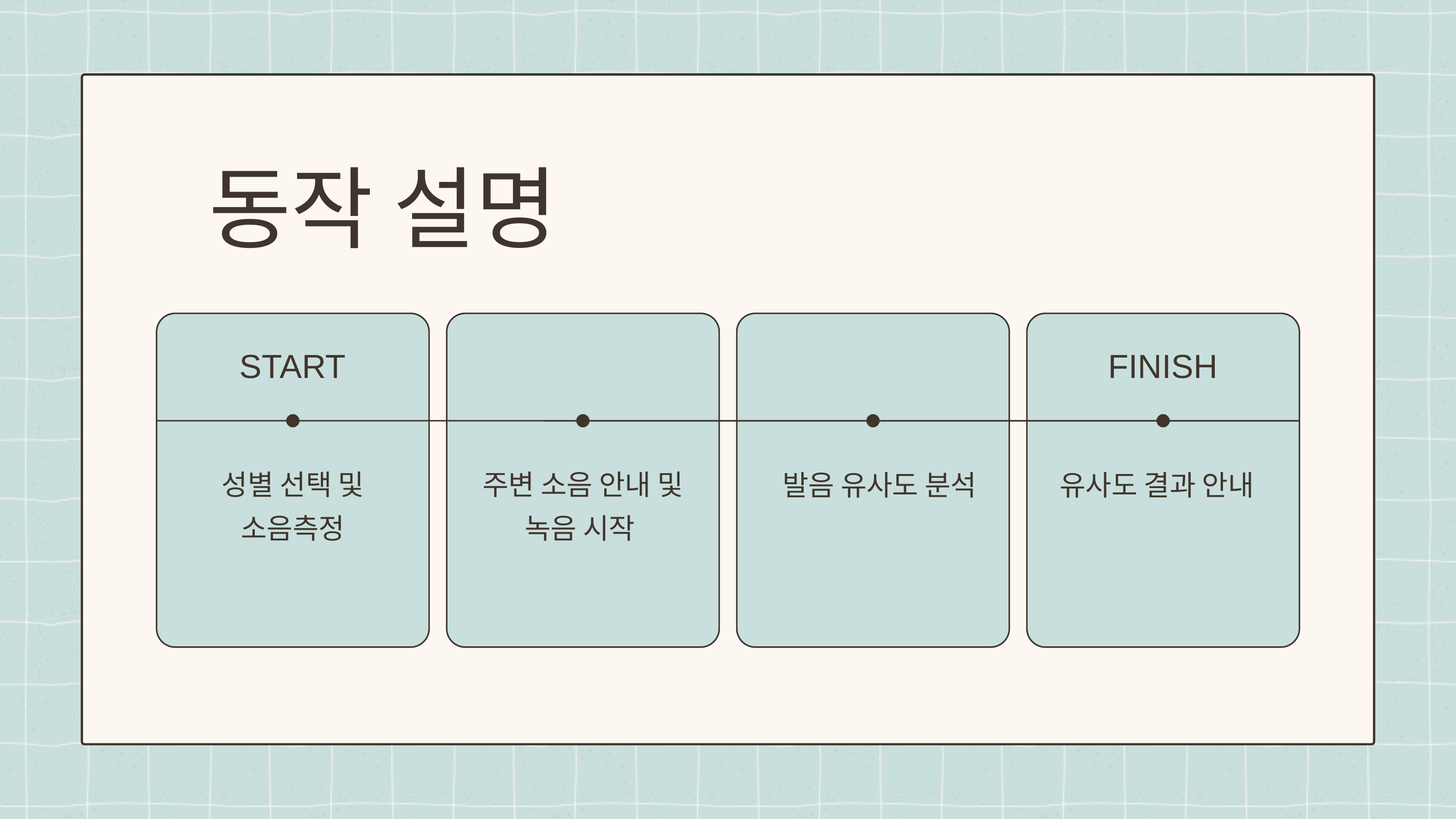

동작 설명

START
FINISH

성별 선택 및 소음측정
주변 소음 안내 및 녹음 시작
 발음 유사도 분석
유사도 결과 안내